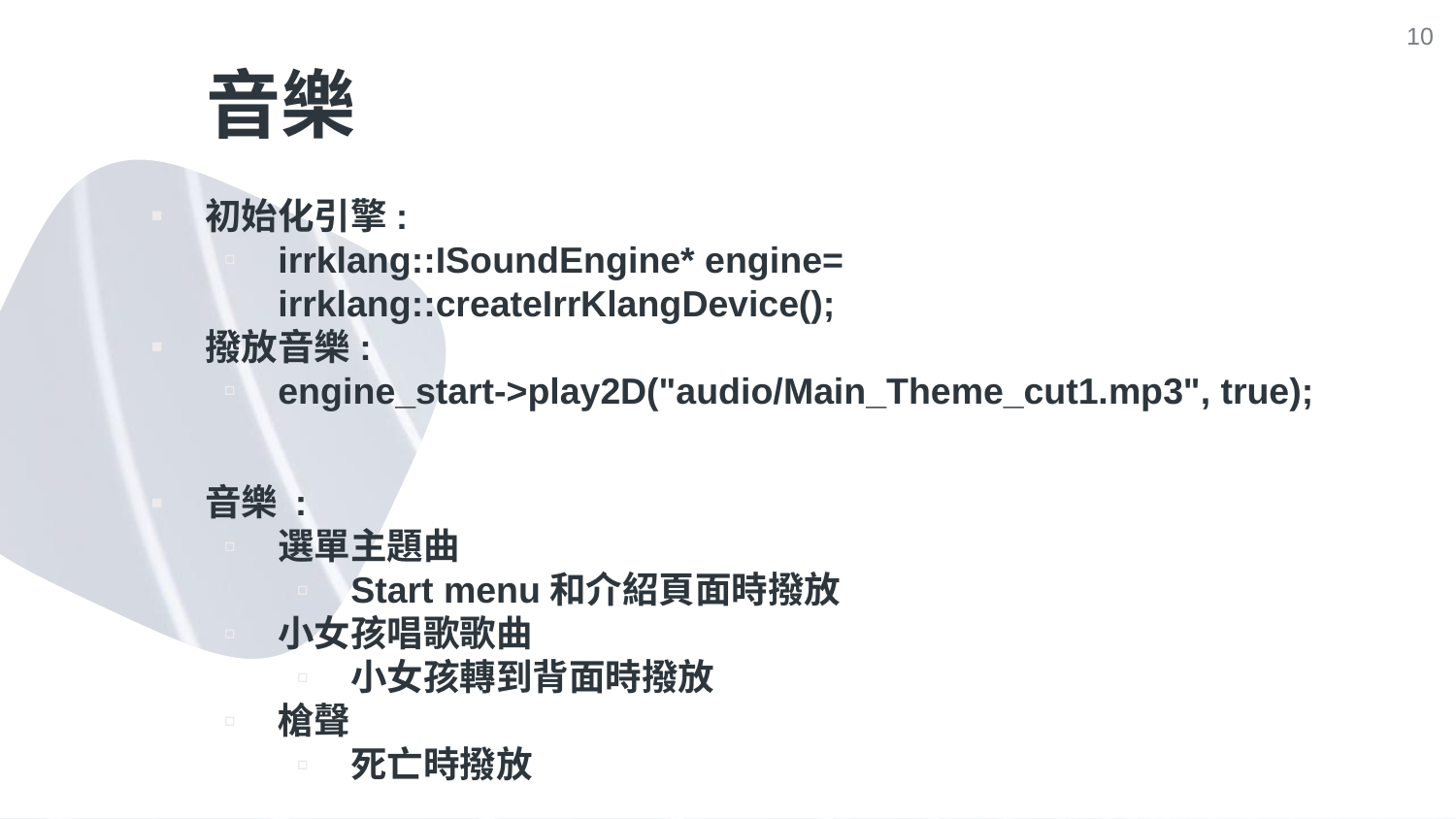

10
# 音樂
初始化引擎:
irrklang::ISoundEngine* engine= irrklang::createIrrKlangDevice();
撥放音樂:
engine_start->play2D("audio/Main_Theme_cut1.mp3", true);

音樂 :
選單主題曲
Start menu和介紹頁面時撥放
小女孩唱歌歌曲
小女孩轉到背面時撥放
槍聲
死亡時撥放